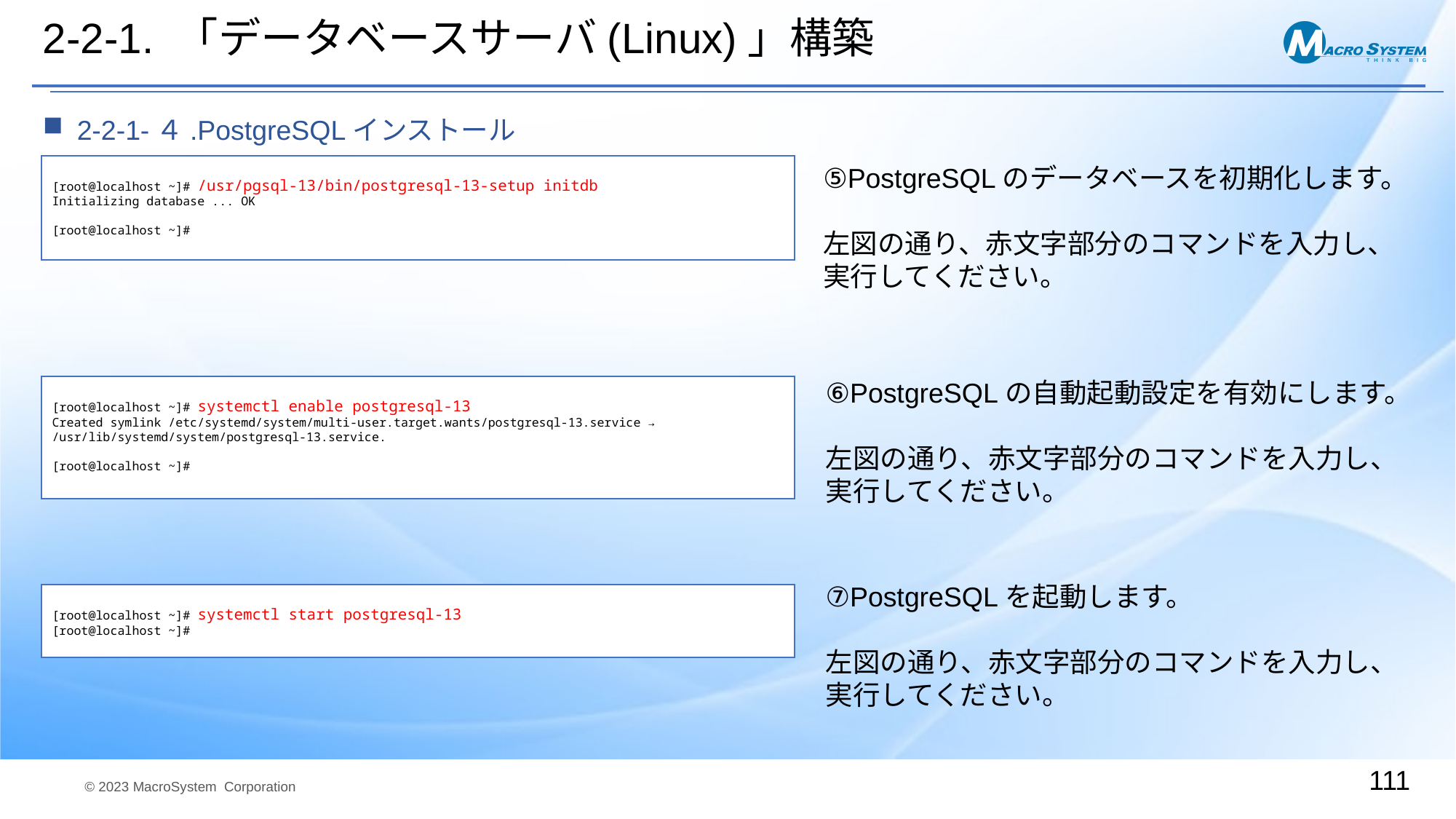

# 2-2-1. 「データベースサーバ(Linux)」構築
2-2-1-４.PostgreSQLインストール
⑤PostgreSQLのデータベースを初期化します。

左図の通り、赤文字部分のコマンドを入力し、実行してください。

[root@localhost ~]# /usr/pgsql-13/bin/postgresql-13-setup initdb
Initializing database ... OK

[root@localhost ~]#
⑥PostgreSQLの自動起動設定を有効にします。

左図の通り、赤文字部分のコマンドを入力し、実行してください。

[root@localhost ~]# systemctl enable postgresql-13
Created symlink /etc/systemd/system/multi-user.target.wants/postgresql-13.service → /usr/lib/systemd/system/postgresql-13.service.

[root@localhost ~]#

⑦PostgreSQLを起動します。

左図の通り、赤文字部分のコマンドを入力し、実行してください。

[root@localhost ~]# systemctl start postgresql-13
[root@localhost ~]#